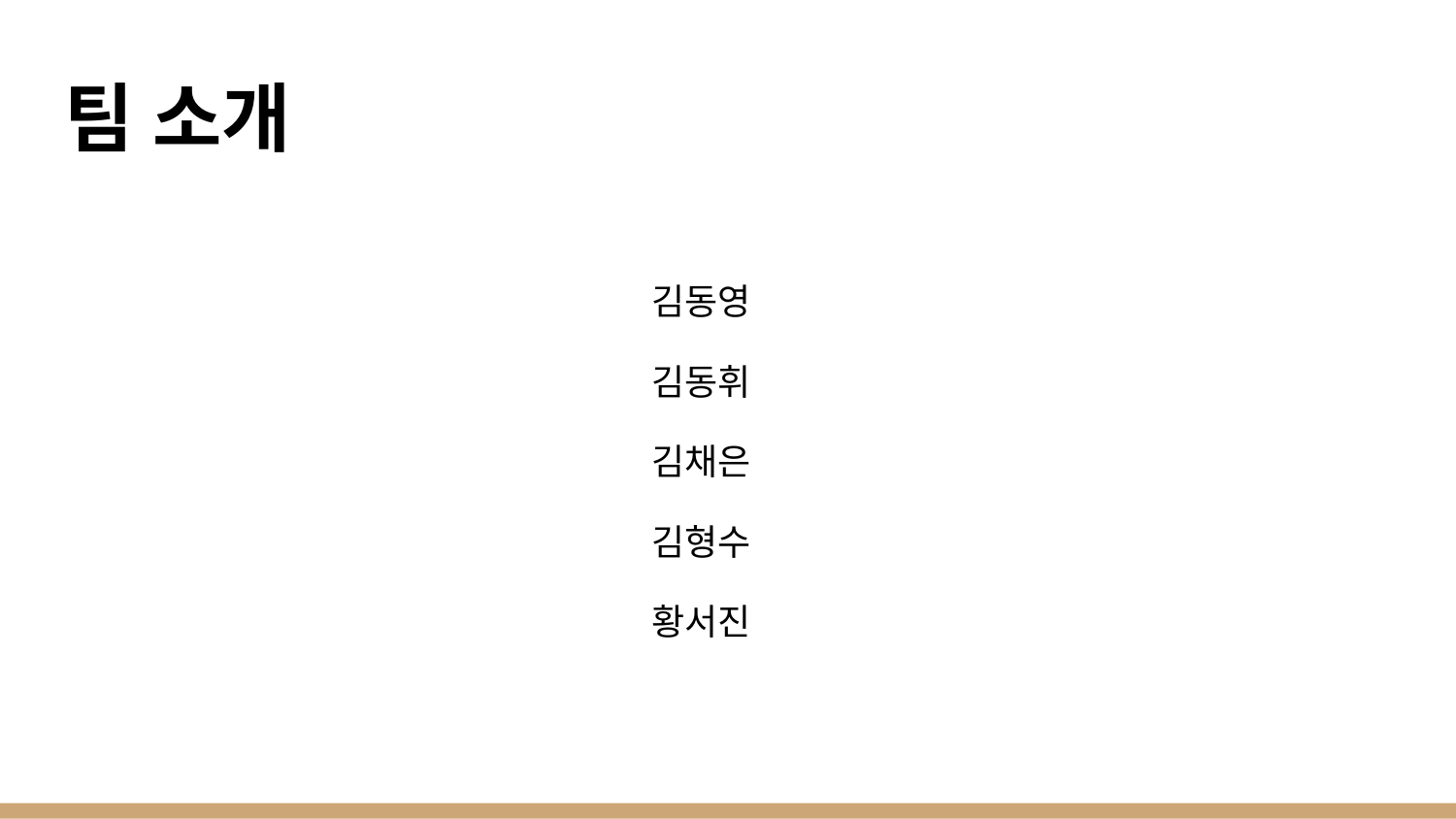

# 팀 소개
김동영
김동휘
김채은
김형수
황서진